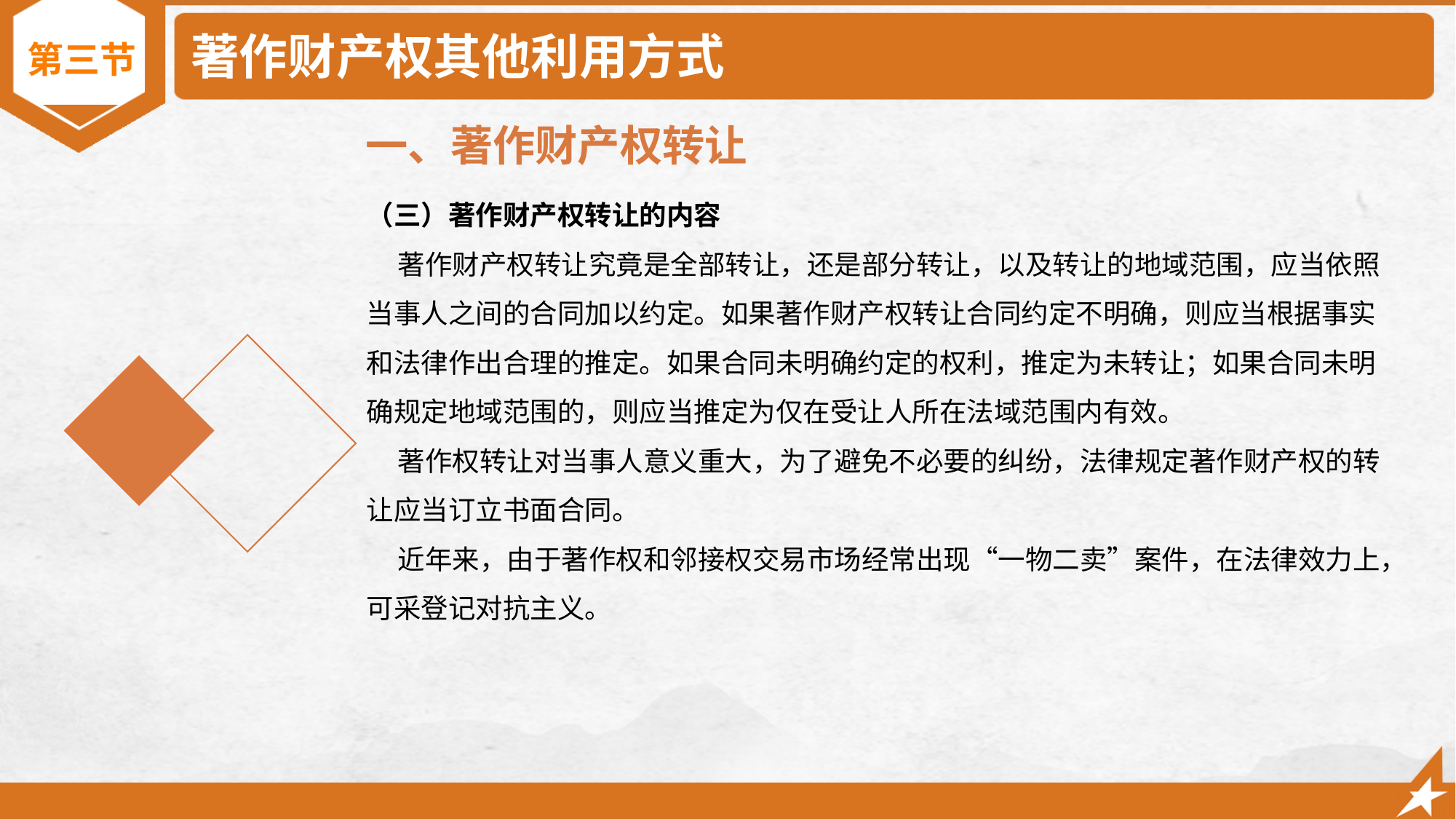

# 著作财产权其他利用方式
第三节
一、著作财产权转让
（三）著作财产权转让的内容
    著作财产权转让究竟是全部转让，还是部分转让，以及转让的地域范围，应当依照当事人之间的合同加以约定。如果著作财产权转让合同约定不明确，则应当根据事实和法律作出合理的推定。如果合同未明确约定的权利，推定为未转让；如果合同未明确规定地域范围的，则应当推定为仅在受让人所在法域范围内有效。
    著作权转让对当事人意义重大，为了避免不必要的纠纷，法律规定著作财产权的转让应当订立书面合同。
    近年来，由于著作权和邻接权交易市场经常出现“一物二卖”案件，在法律效力上，可采登记对抗主义。